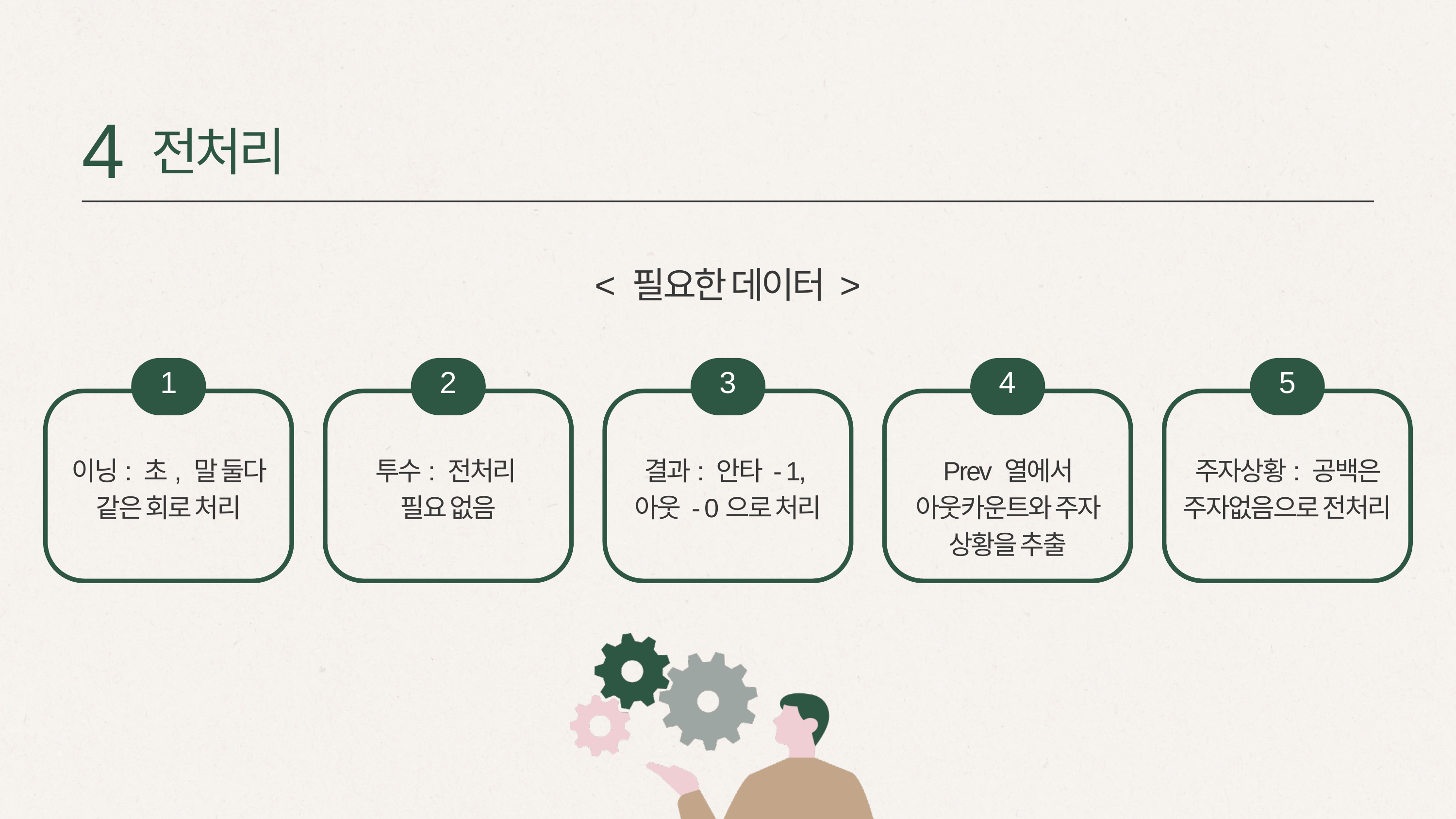

4
전처리

< 필요한 데이터 >

1

2

3

4

5

이닝: 초, 말 둘다 같은 회로 처리
투수: 전처리
필요 없음
결과: 안타 - 1,
아웃 - 0으로 처리
Prev 열에서 아웃카운트와 주자 상황을 추출
주자상황: 공백은 주자없음으로 전처리